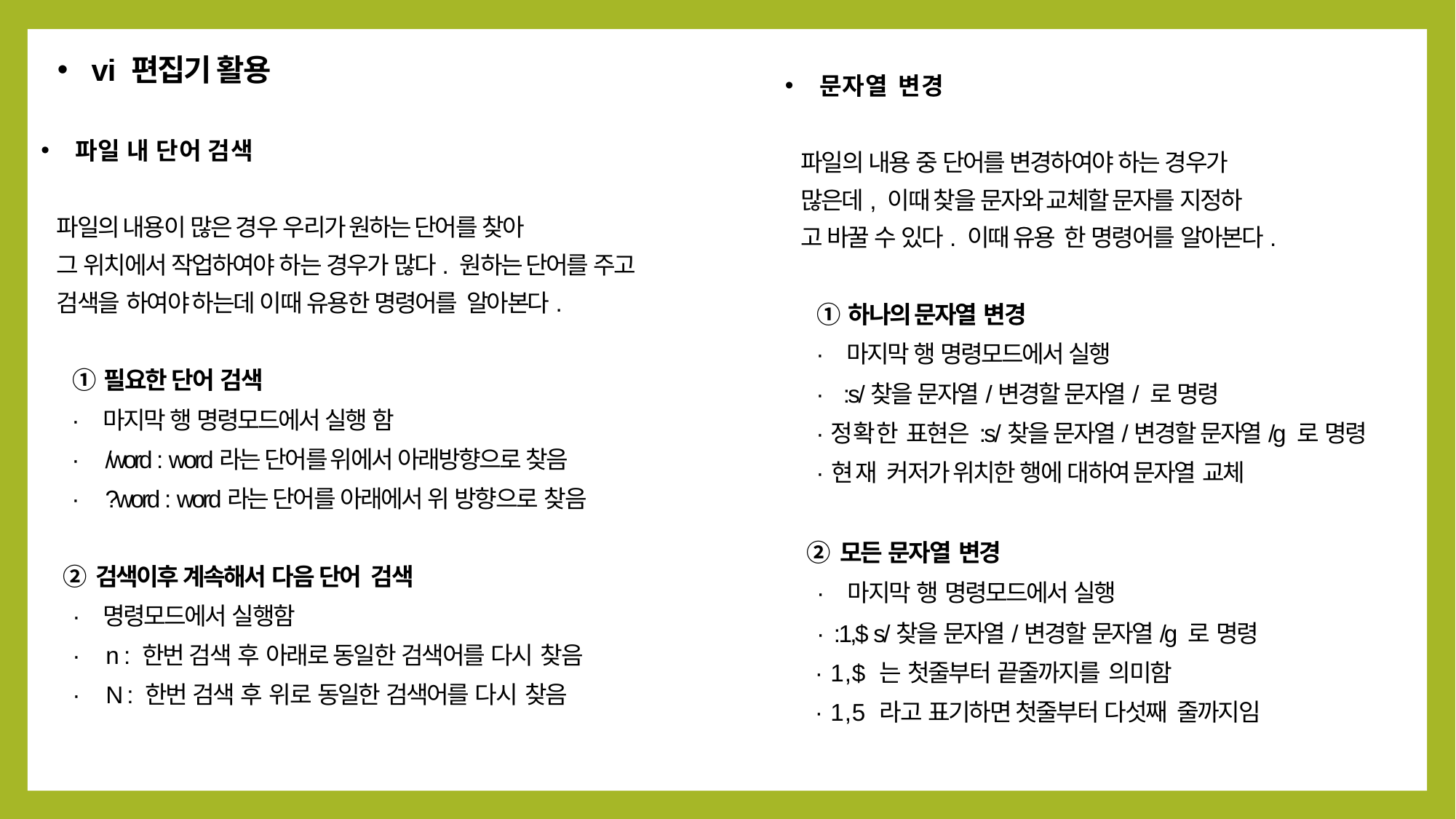

vi 편집기 활용

파일 내 단어 검색

파일의 내용이 많은 경우 우리가 원하는 단어를 찾아
그 위치에서 작업하여야 하는 경우가 많다. 원하는 단어를 주고
검색을  하여야 하는데 이때 유용한 명령어를 알아본다.

① 필요한 단어 검색
∙ 마지막 행 명령모드에서 실행 함
∙ /word : word라는 단어를 위에서 아래방향으로 찾음
∙ ?word : word라는 단어를 아래에서 위 방향으로 찾음

  ② 검색이후 계속해서 다음 단어 검색
 ∙ 명령모드에서 실행함
 ∙ n : 한번 검색 후 아래로 동일한 검색어를 다시 찾음
 ∙ N : 한번 검색 후 위로 동일한 검색어를 다시 찾음

문자열 변경

파일의 내용 중 단어를 변경하여야 하는 경우가
많은데, 이때 찾을 문자와 교체할 문자를 지정하
고 바꿀 수 있다. 이때 유용  한 명령어를 알아본다.

① 하나의 문자열 변경
∙ 마지막 행 명령모드에서 실행
∙ :s/찾을 문자열/변경할 문자열/ 로 명령
∙정확한 표현은 :s/찾을 문자열/변경할 문자열/g 로 명령
∙현재 커저가 위치한 행에 대하여 문자열 교체

  ② 모든 문자열 변경
 ∙ 마지막 행 명령모드에서 실행
 ∙:1,$ s/찾을 문자열/변경할 문자열/g 로 명령
  ∙ 1,$ 는 첫줄부터 끝줄까지를 의미함
  ∙ 1,5 라고 표기하면 첫줄부터 다섯째 줄까지임